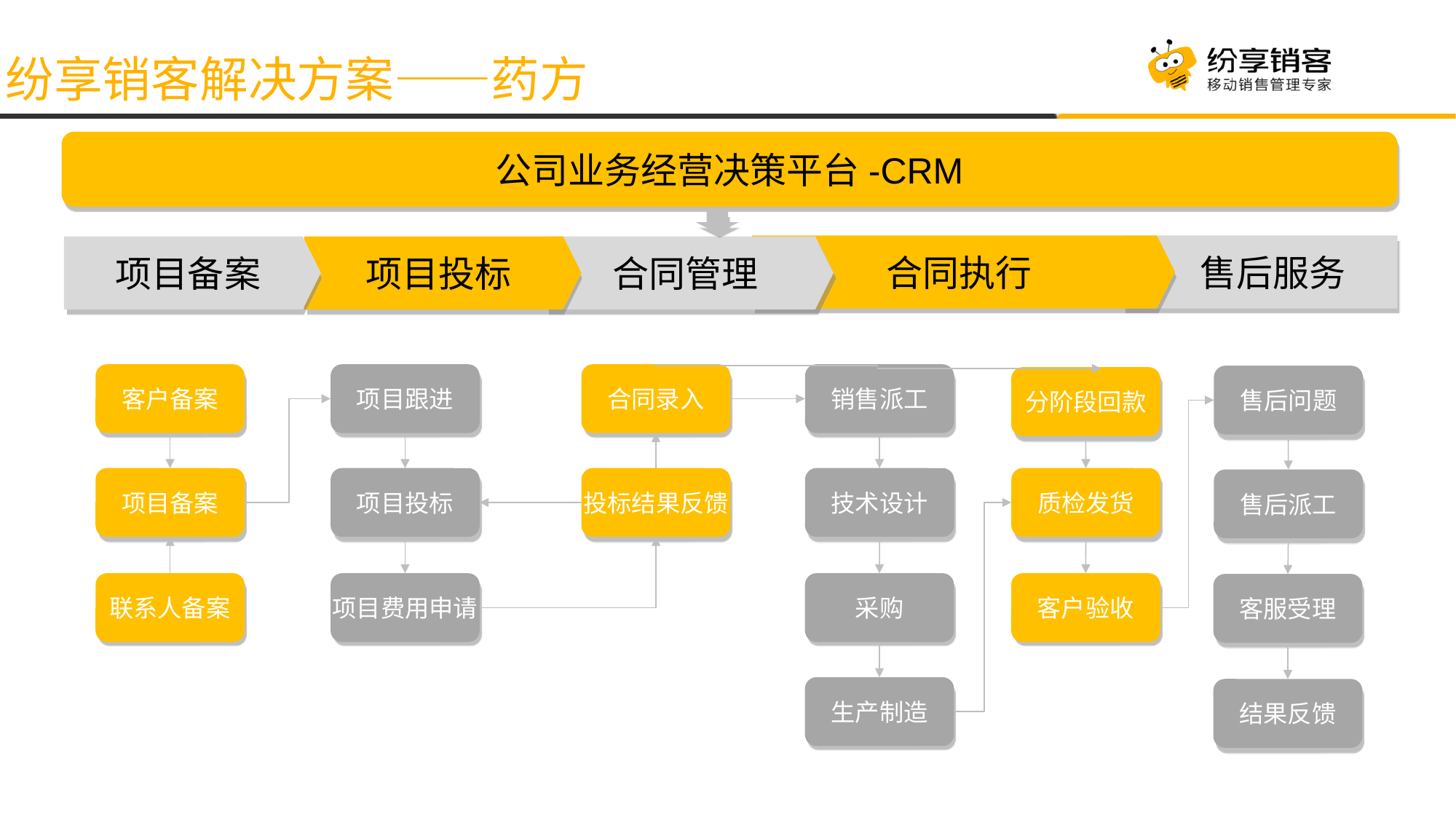

纷享销客解决方案——药方
公司业务经营决策平台-CRM

  售后服务
合同执行
项目备案
项目投标
合同管理
客户备案
项目跟进
合同录入
销售派工
售后问题
分阶段回款
项目备案
项目投标
投标结果反馈
技术设计
质检发货
售后派工
联系人备案
项目费用申请
采购
客户验收
客服受理
生产制造
结果反馈